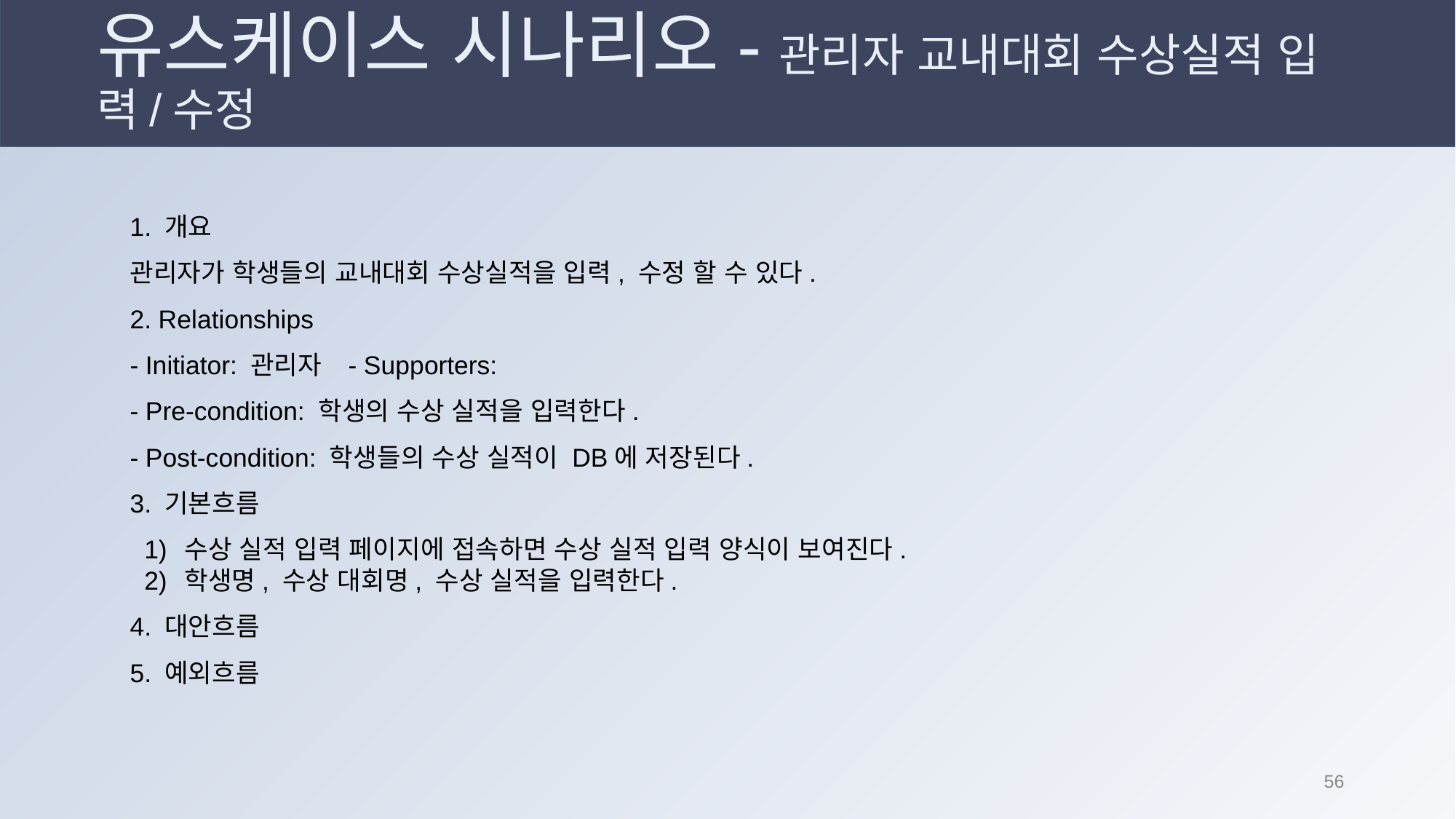

# 유스케이스 시나리오-관리자 교내대회 수상실적 입력/수정

1. 개요
관리자가 학생들의 교내대회 수상실적을 입력, 수정 할 수 있다.
2. Relationships
- Initiator: 관리자	- Supporters:
- Pre-condition: 학생의 수상 실적을 입력한다.
- Post-condition: 학생들의 수상 실적이 DB에 저장된다.
3. 기본흐름
수상 실적 입력 페이지에 접속하면 수상 실적 입력 양식이 보여진다.
학생명, 수상 대회명, 수상 실적을 입력한다.
4. 대안흐름
5. 예외흐름

56